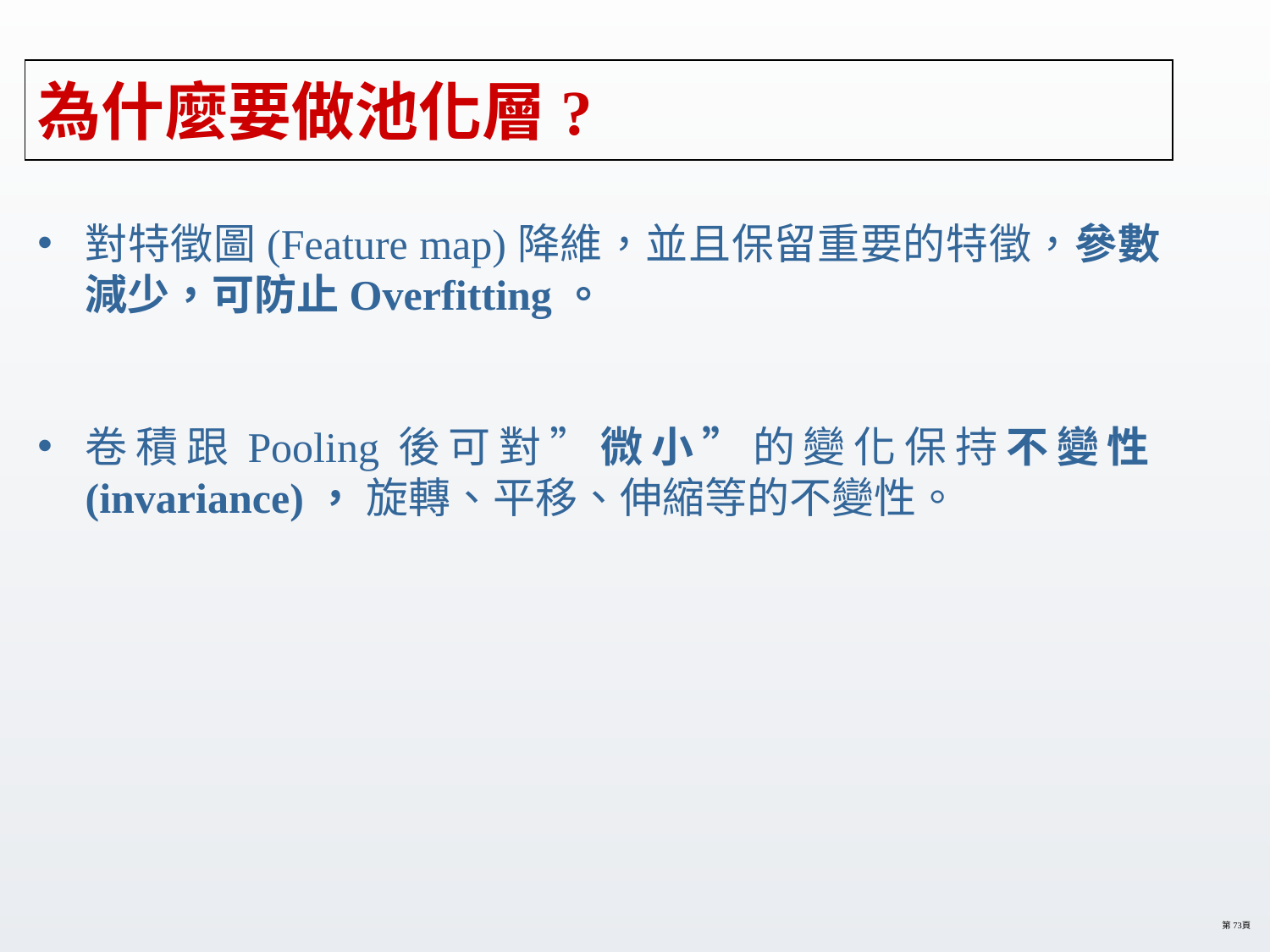

# 為什麼要做池化層?

對特徵圖(Feature map)降維，並且保留重要的特徵，參數減少，可防止Overfitting。

卷積跟Pooling後可對”微小”的變化保持不變性(invariance)， 旋轉、平移、伸縮等的不變性。